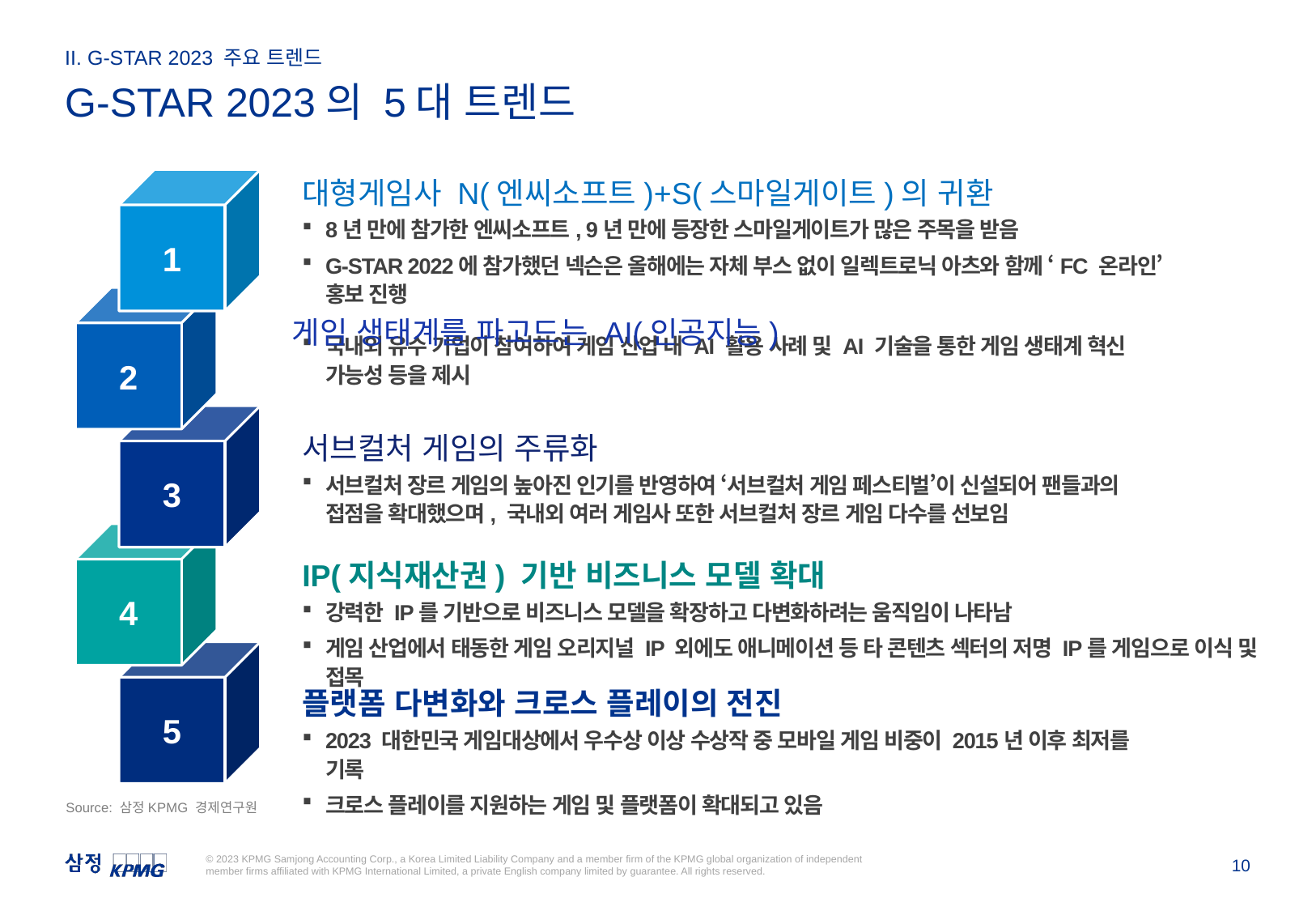

II. G-STAR 2023 주요 트렌드
G-STAR 2023의 5대 트렌드
대형게임사 N(엔씨소프트)+S(스마일게이트)의 귀환
8년 만에 참가한 엔씨소프트, 9년 만에 등장한 스마일게이트가 많은 주목을 받음
G-STAR 2022에 참가했던 넥슨은 올해에는 자체 부스 없이 일렉트로닉 아츠와 함께 ‘FC 온라인’ 홍보 진행
1
2
3
4
5

국내외 유수 기업이 참여하여 게임 산업 내 AI 활용 사례 및 AI 기술을 통한 게임 생태계 혁신 가능성 등을 제시
게임 생태계를 파고드는 AI(인공지능)
서브컬처 게임의 주류화
서브컬처 장르 게임의 높아진 인기를 반영하여 ‘서브컬처 게임 페스티벌’이 신설되어 팬들과의 접점을 확대했으며, 국내외 여러 게임사 또한 서브컬처 장르 게임 다수를 선보임
IP(지식재산권) 기반 비즈니스 모델 확대
강력한 IP를 기반으로 비즈니스 모델을 확장하고 다변화하려는 움직임이 나타남
게임 산업에서 태동한 게임 오리지널 IP 외에도 애니메이션 등 타 콘텐츠 섹터의 저명 IP를 게임으로 이식 및 접목

플랫폼 다변화와 크로스 플레이의 전진
2023 대한민국 게임대상에서 우수상 이상 수상작 중 모바일 게임 비중이 2015년 이후 최저를 기록
크로스 플레이를 지원하는 게임 및 플랫폼이 확대되고 있음

Source: 삼정KPMG 경제연구원